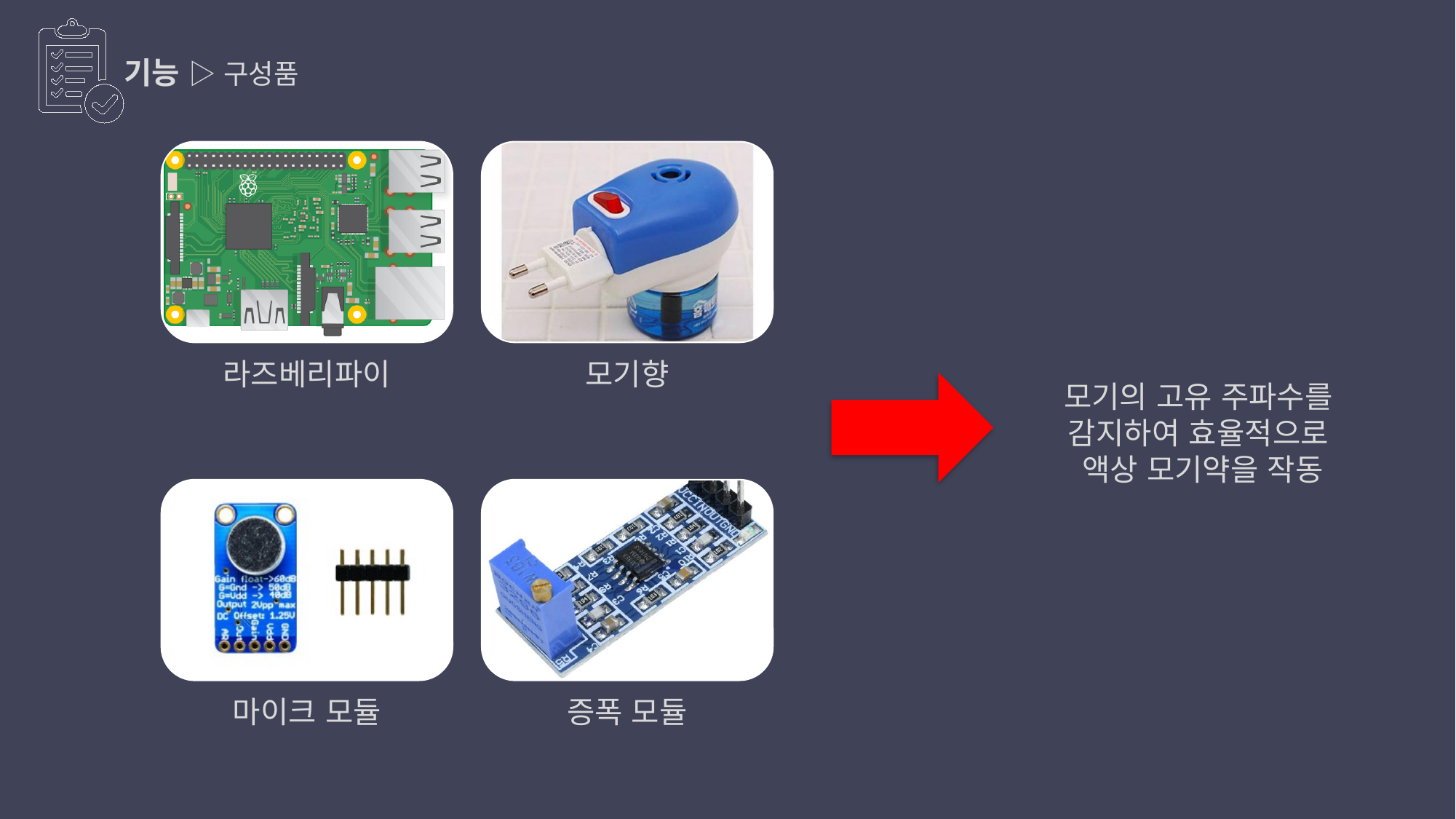

기능 ▷ 구성품
라즈베리파이
모기향
마이크 모듈
증폭 모듈

모기의 고유 주파수를
감지하여 효율적으로
액상 모기약을 작동